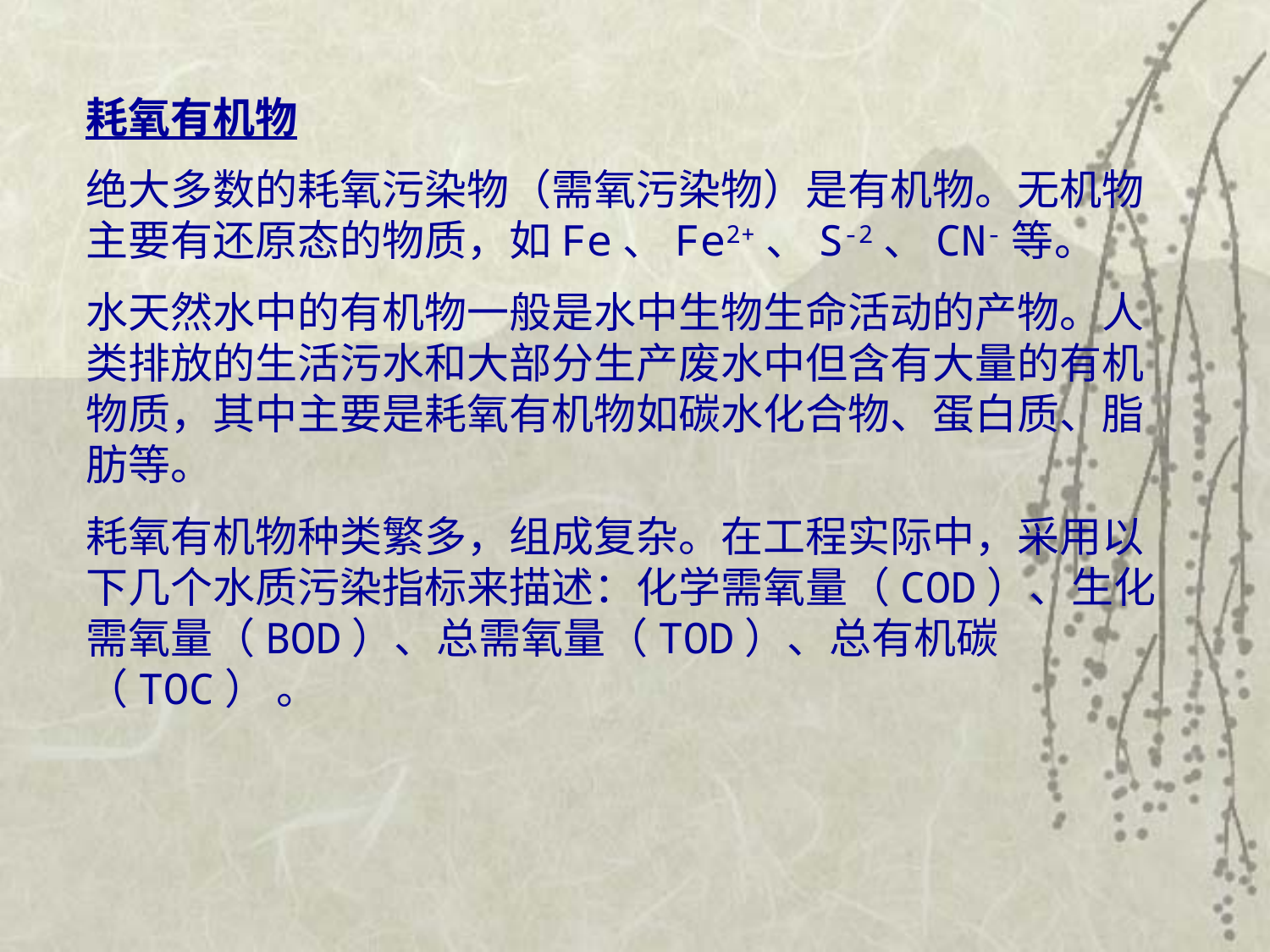

耗氧有机物
绝大多数的耗氧污染物（需氧污染物）是有机物。无机物主要有还原态的物质，如Fe、Fe2+、S-2、CN-等。
水天然水中的有机物一般是水中生物生命活动的产物。人类排放的生活污水和大部分生产废水中但含有大量的有机物质，其中主要是耗氧有机物如碳水化合物、蛋白质、脂肪等。
耗氧有机物种类繁多，组成复杂。在工程实际中，采用以下几个水质污染指标来描述：化学需氧量（COD）、生化需氧量（BOD）、总需氧量（TOD）、总有机碳（TOC） 。